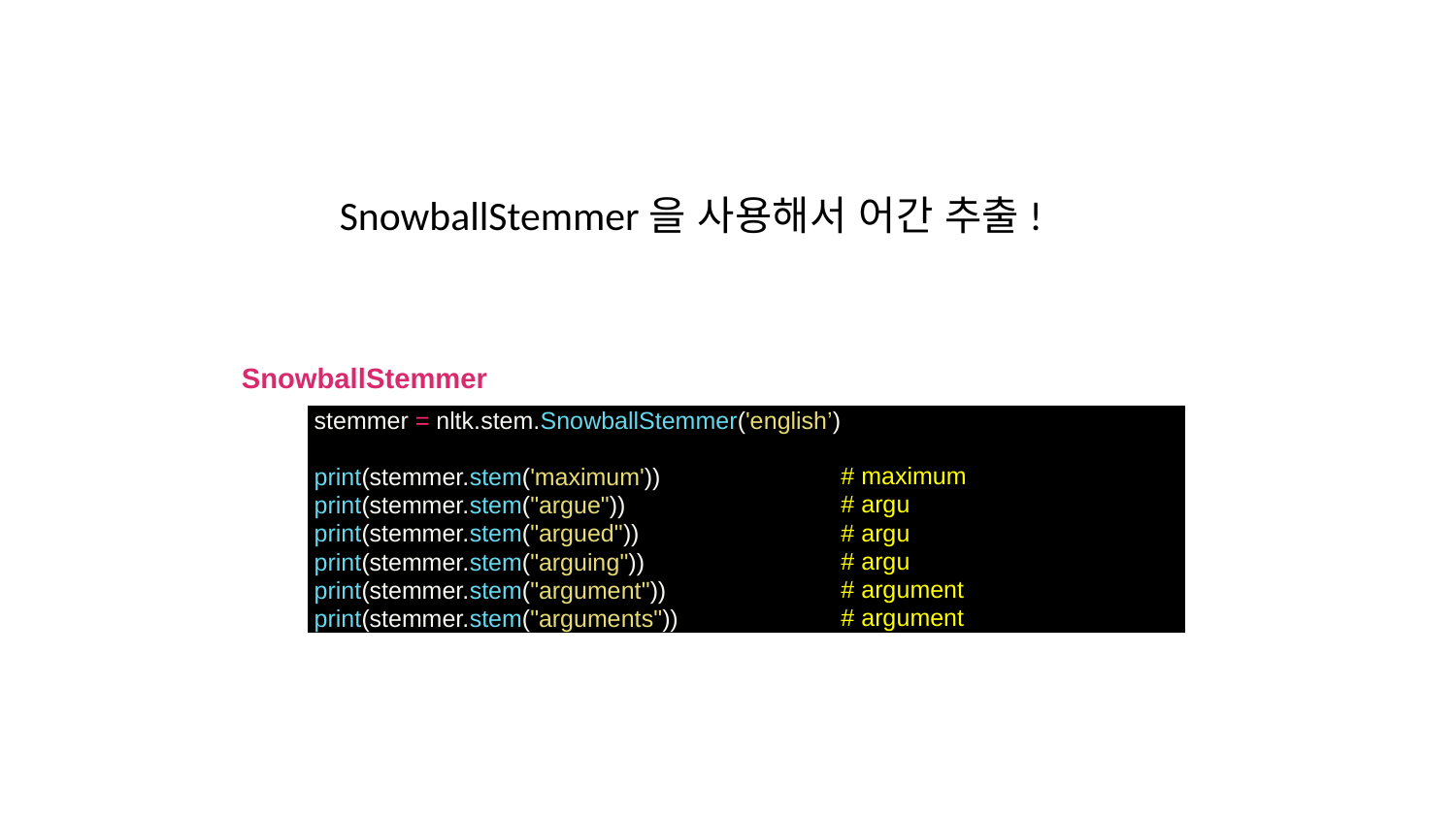

SnowballStemmer을 사용해서 어간 추출!
| SnowballStemmer |  |
| --- | --- |
|  | stemmer = nltk.stem.SnowballStemmer('english’) print(stemmer.stem('maximum')) print(stemmer.stem("argue")) print(stemmer.stem("argued")) print(stemmer.stem("arguing")) print(stemmer.stem("argument")) print(stemmer.stem("arguments")) |
# maximum
# argu
# argu
# argu
# argument
# argument